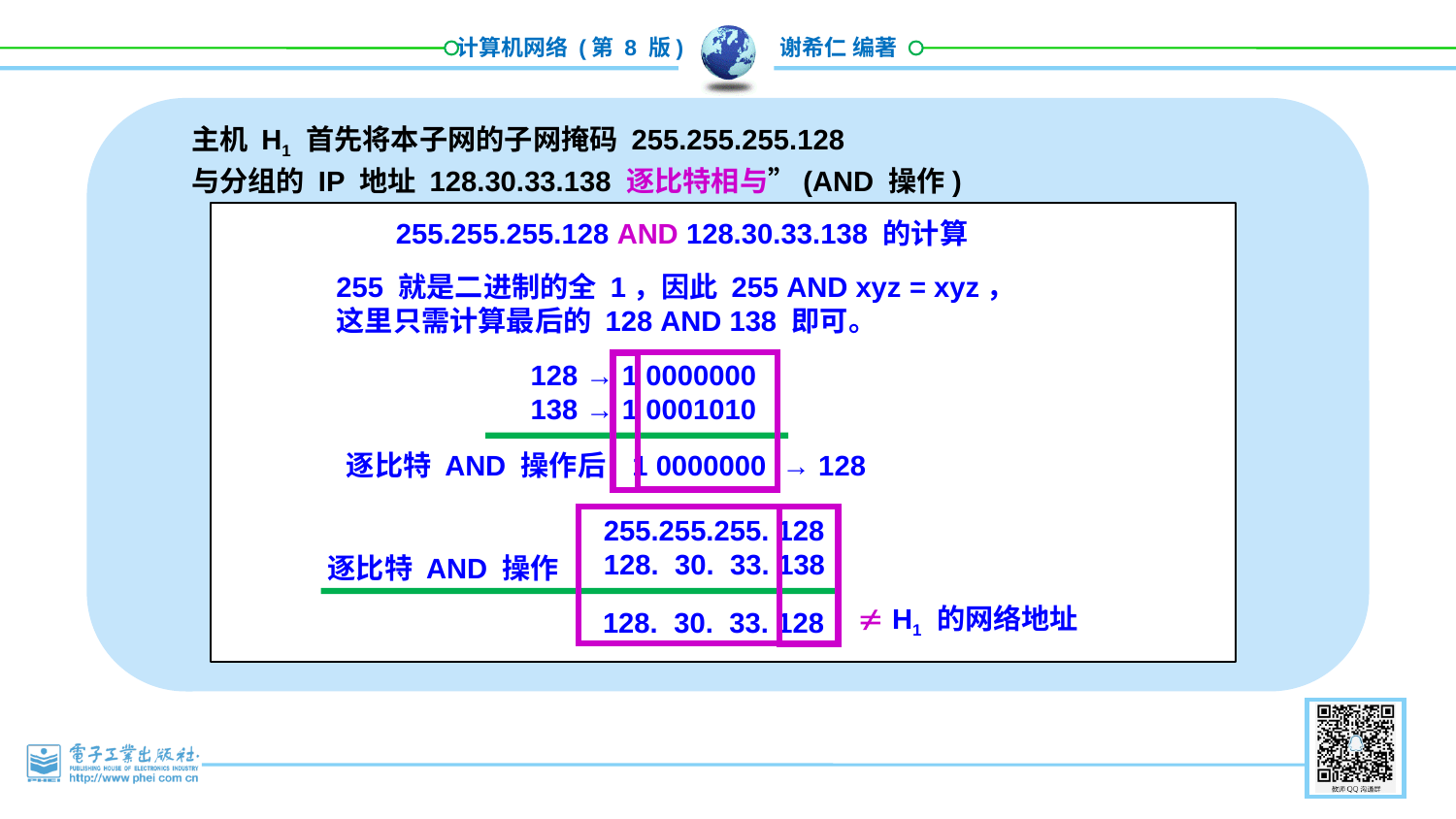

主机 H1 首先将本子网的子网掩码 255.255.255.128
与分组的 IP 地址 128.30.33.138 逐比特相与”(AND 操作)

255.255.255.128 AND 128.30.33.138 的计算
255 就是二进制的全 1，因此 255 AND xyz = xyz，
这里只需计算最后的 128 AND 138 即可。
128 → 1 0000000
138 → 1 0001010

逐比特 AND 操作后   1 0000000  → 128
255.255.255. 128
128.  30.  33. 138
逐比特 AND 操作

128.  30.  33. 128

≠ H1 的网络地址